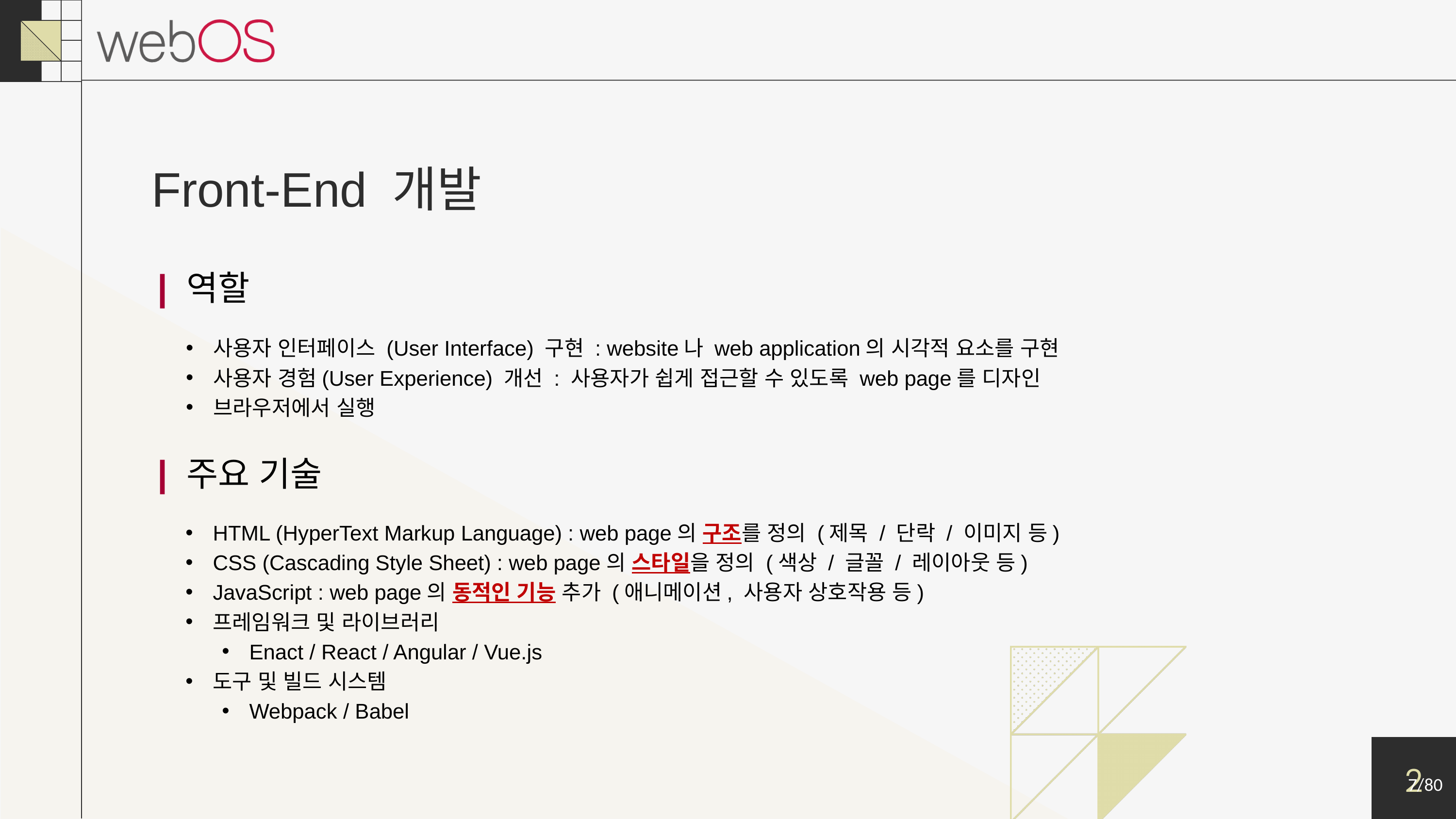

Front-End 개발
| 역할
사용자 인터페이스 (User Interface) 구현 : website나 web application의 시각적 요소를 구현
사용자 경험(User Experience) 개선 : 사용자가 쉽게 접근할 수 있도록 web page를 디자인
브라우저에서 실행
| 주요 기술

HTML (HyperText Markup Language) : web page의 구조를 정의 (제목 / 단락 / 이미지 등)
CSS (Cascading Style Sheet) : web page의 스타일을 정의 (색상 / 글꼴 / 레이아웃 등)
JavaScript : web page의 동적인 기능 추가 (애니메이션, 사용자 상호작용 등)
프레임워크 및 라이브러리
Enact / React / Angular / Vue.js
도구 및 빌드 시스템
Webpack / Babel

2
7/80